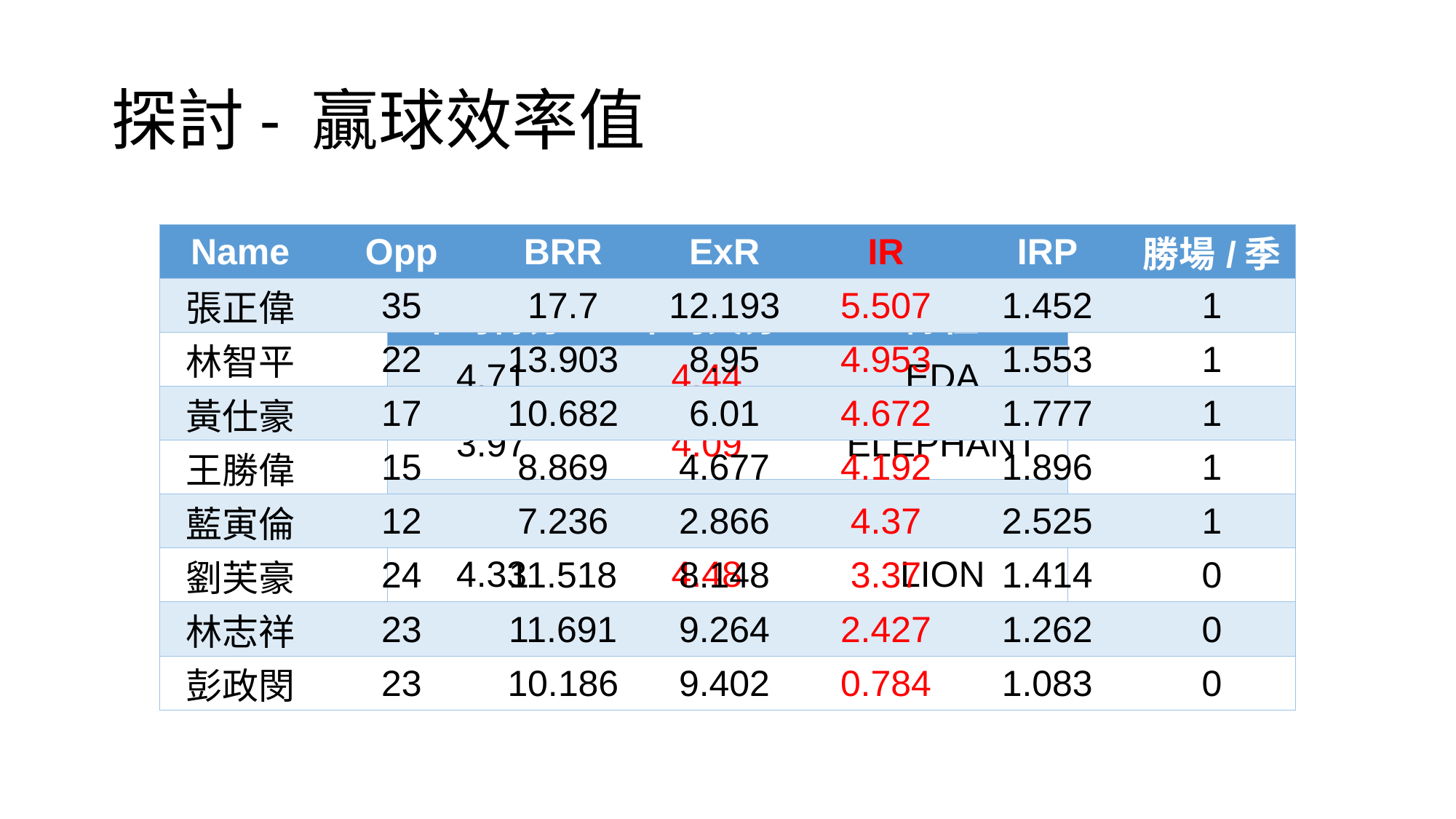

# 探討- 贏球效率值
| Name | Opp | BRR | ExR | IR | IRP | 勝場/季 |
| --- | --- | --- | --- | --- | --- | --- |
| 張正偉 | 35 | 17.7 | 12.193 | 5.507 | 1.452 | 1 |
| 林智平 | 22 | 13.903 | 8.95 | 4.953 | 1.553 | 1 |
| 黃仕豪 | 17 | 10.682 | 6.01 | 4.672 | 1.777 | 1 |
| 王勝偉 | 15 | 8.869 | 4.677 | 4.192 | 1.896 | 1 |
| 藍寅倫 | 12 | 7.236 | 2.866 | 4.37 | 2.525 | 1 |
| 劉芙豪 | 24 | 11.518 | 8.148 | 3.37 | 1.414 | 0 |
| 林志祥 | 23 | 11.691 | 9.264 | 2.427 | 1.262 | 0 |
| 彭政閔 | 23 | 10.186 | 9.402 | 0.784 | 1.083 | 0 |
| 平均得分 | 平均失分 | 隊伍 |
| --- | --- | --- |
| 4.71 | 4.44 | EDA |
| 3.97 | 4.09 | ELEPHANT |
| 4.35 | 4.35 | LAMIGO |
| 4.33 | 4.48 | LION |